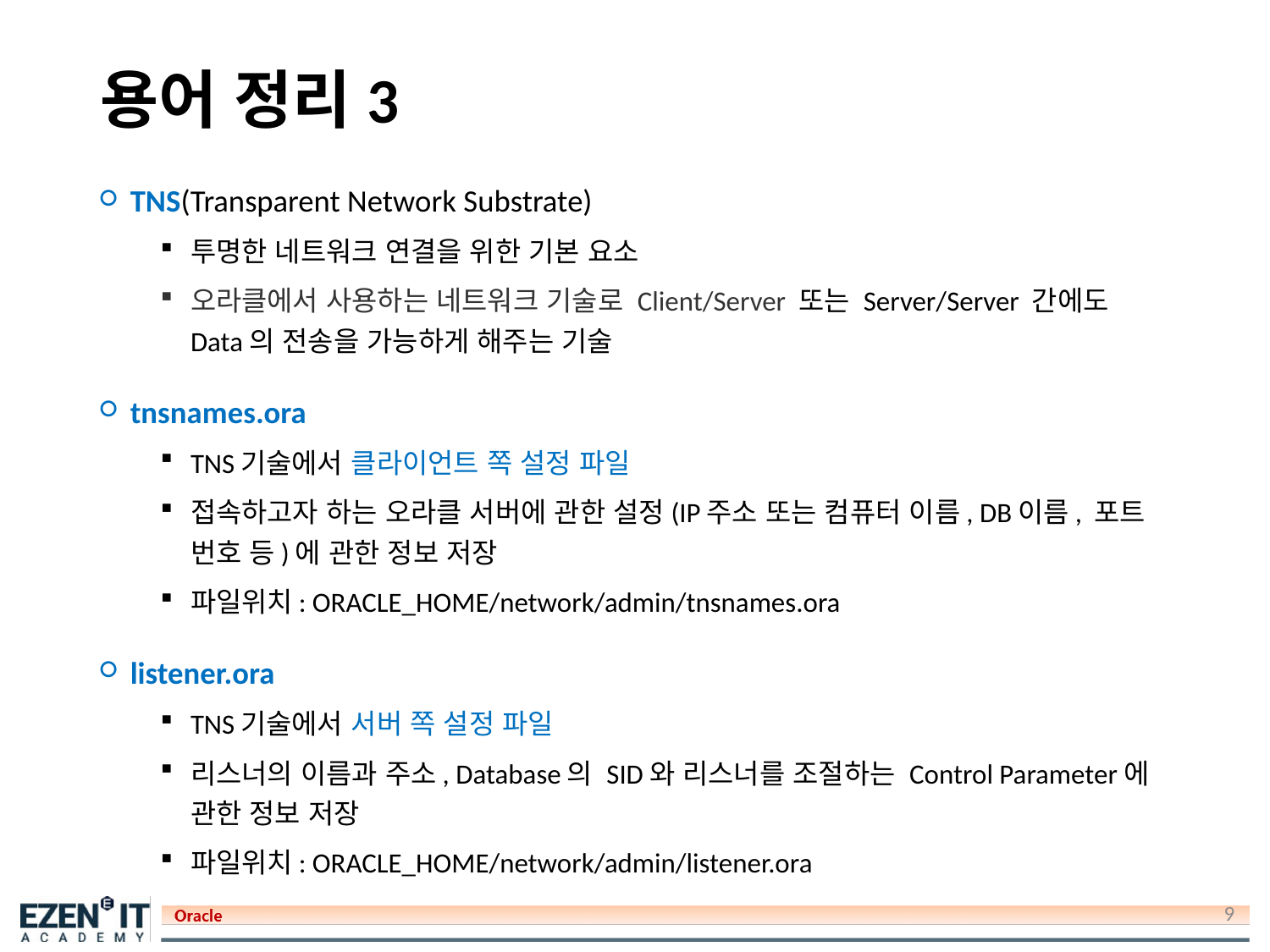

# 용어 정리3
TNS(Transparent Network Substrate)
투명한 네트워크 연결을 위한 기본 요소
오라클에서 사용하는 네트워크 기술로 Client/Server 또는 Server/Server 간에도 Data의 전송을 가능하게 해주는 기술
tnsnames.ora
TNS기술에서 클라이언트 쪽 설정 파일
접속하고자 하는 오라클 서버에 관한 설정(IP주소 또는 컴퓨터 이름, DB이름, 포트 번호 등)에 관한 정보 저장
파일위치: ORACLE_HOME/network/admin/tnsnames.ora
listener.ora
TNS기술에서 서버 쪽 설정 파일
리스너의 이름과 주소, Database의 SID와 리스너를 조절하는 Control Parameter에 관한 정보 저장
파일위치: ORACLE_HOME/network/admin/listener.ora

9